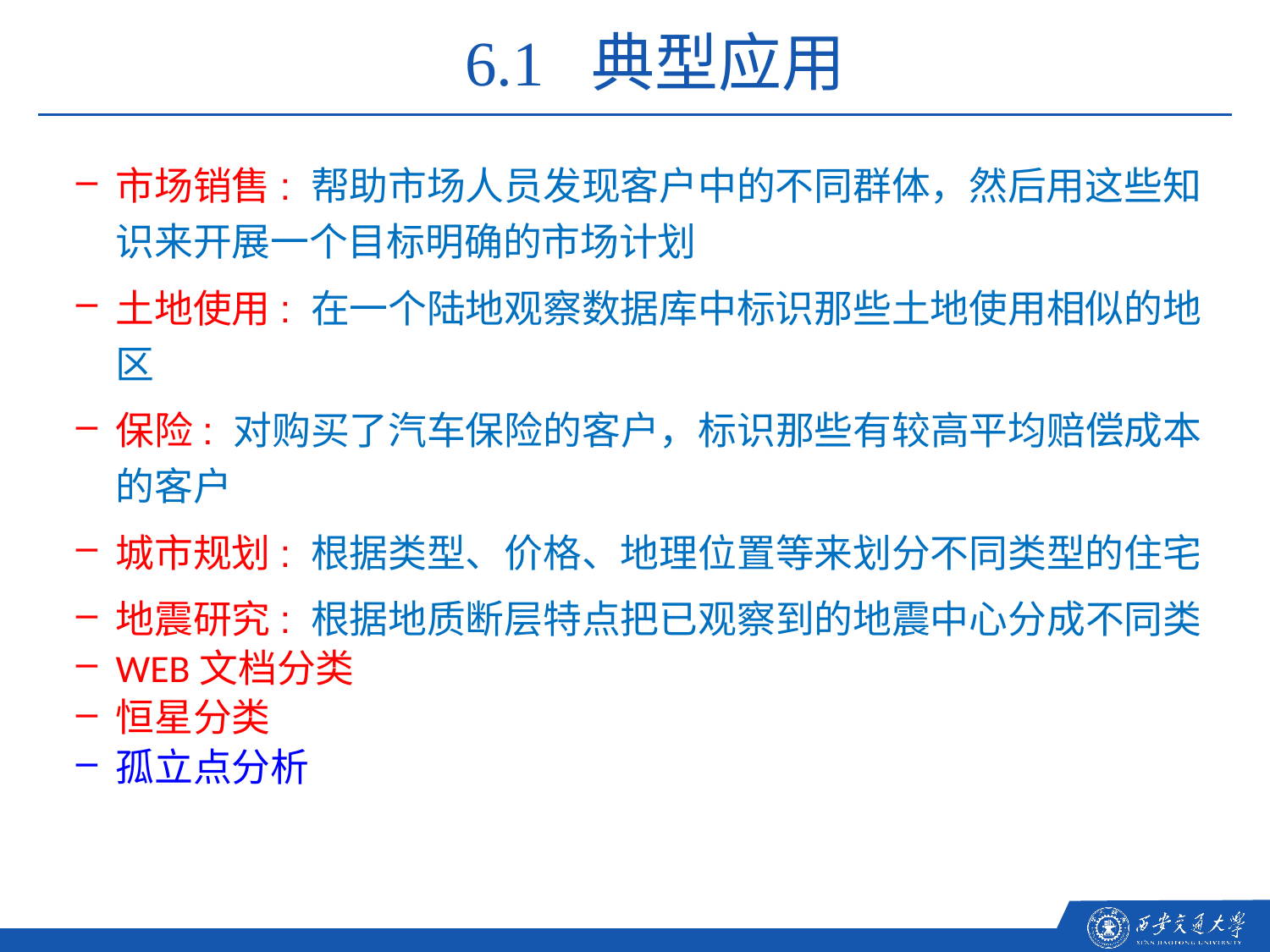

6.1  典型应用
市场销售: 帮助市场人员发现客户中的不同群体，然后用这些知识来开展一个目标明确的市场计划
土地使用: 在一个陆地观察数据库中标识那些土地使用相似的地区
保险: 对购买了汽车保险的客户，标识那些有较高平均赔偿成本的客户
城市规划: 根据类型、价格、地理位置等来划分不同类型的住宅
地震研究: 根据地质断层特点把已观察到的地震中心分成不同类
WEB文档分类
恒星分类
孤立点分析